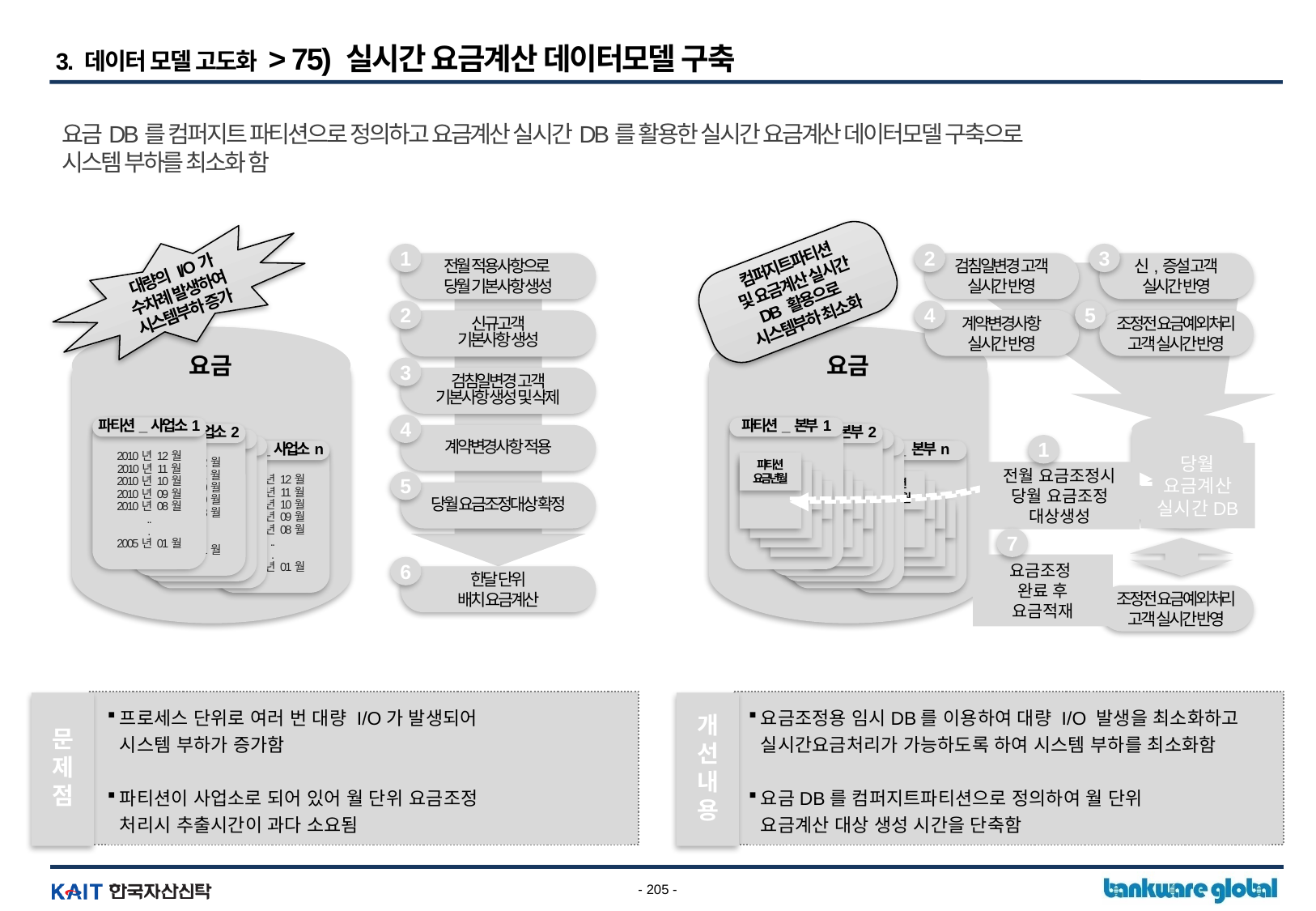

3. 데이터 모델 고도화 > 75) 실시간 요금계산 데이터모델 구축
요금DB를 컴퍼지트 파티션으로 정의하고 요금계산 실시간DB를 활용한 실시간 요금계산 데이터모델 구축으로
시스템 부하를 최소화 함
대량의 I/O가
수차례 발생하여
시스템부하 증가
1
2
3
컴퍼지트파티션
및 요금계산 실시간
DB 활용으로
시스템부하 최소화
전월 적용사항으로
당월 기본사항 생성
검침일변경 고객
실시간 반영
신,증설 고객
실시간 반영

2
4
5
계약변경사항
실시간 반영
조정전 요금예외처리
고객 실시간 반영
신규고객
기본사항 생성

요금

요금
3
검침일변경 고객
기본사항 생성 및 삭제

4

2010년 12월
2010년 11월
2010년 10월
2010년 09월
2010년 08월
..
.
2005년 01월
파티션_사업소1

파티션_본부1

2010년 12월
2010년 11월
2010년 10월
2010년 09월
2010년 08월
..
.
2005년 01월
파티션_사업소2

파티션_사본부2
계약변경사항 적용

1

2010년 12월
2010년 11월
2010년 10월
2010년 09월
2010년 08월
..
.
2005년 01월
파티션_사업소n

파      _ 본부n
당월
요금계산
실시간DB
파티션
요금년월

파티션
요금년월

파티션
요금년월

파티션
요금년월

전월 요금조정시
당월 요금조정
대상생성
파티션
요금년월

파티션
요금년월

파티션
요금년월

파티션
요금년월

5
파티션
요금년월

파티션
요금년월

파티션
요금년월

파티션
요금년월

당월 요금조정대상 확정
7

요금조정
완료 후
요금적재
6
한달 단위
배치 요금계산
6
조정전 요금예외처리
고객 실시간 반영

프로세스 단위로 여러 번 대량 I/O가 발생되어
시스템 부하가 증가함

파티션이 사업소로 되어 있어 월 단위 요금조정
처리시 추출시간이 과다 소요됨
요금조정용 임시DB를 이용하여 대량 I/O 발생을 최소화하고
실시간요금처리가 가능하도록 하여 시스템 부하를 최소화함

요금DB를 컴퍼지트파티션으로 정의하여 월 단위
요금계산 대상 생성 시간을 단축함

문
제
점

개
선
내
용